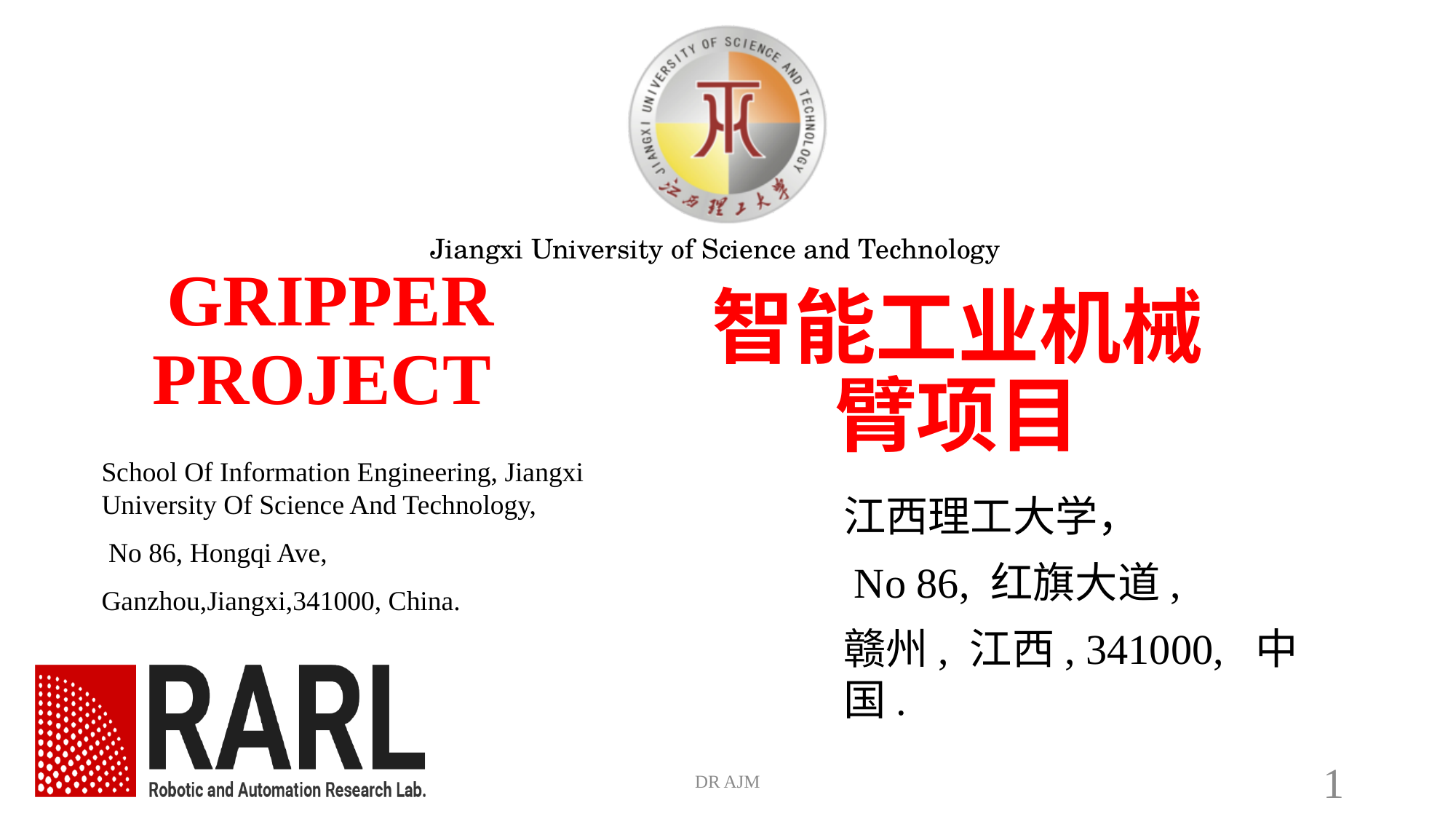

# GRIPPER PROJECT
智能工业机械臂项目
School Of Information Engineering, Jiangxi University Of Science And Technology,
 No 86, Hongqi Ave,
Ganzhou,Jiangxi,341000, China.
江西理工大学，
 No 86, 红旗大道,
赣州, 江西, 341000,  中国.
DR AJM
1